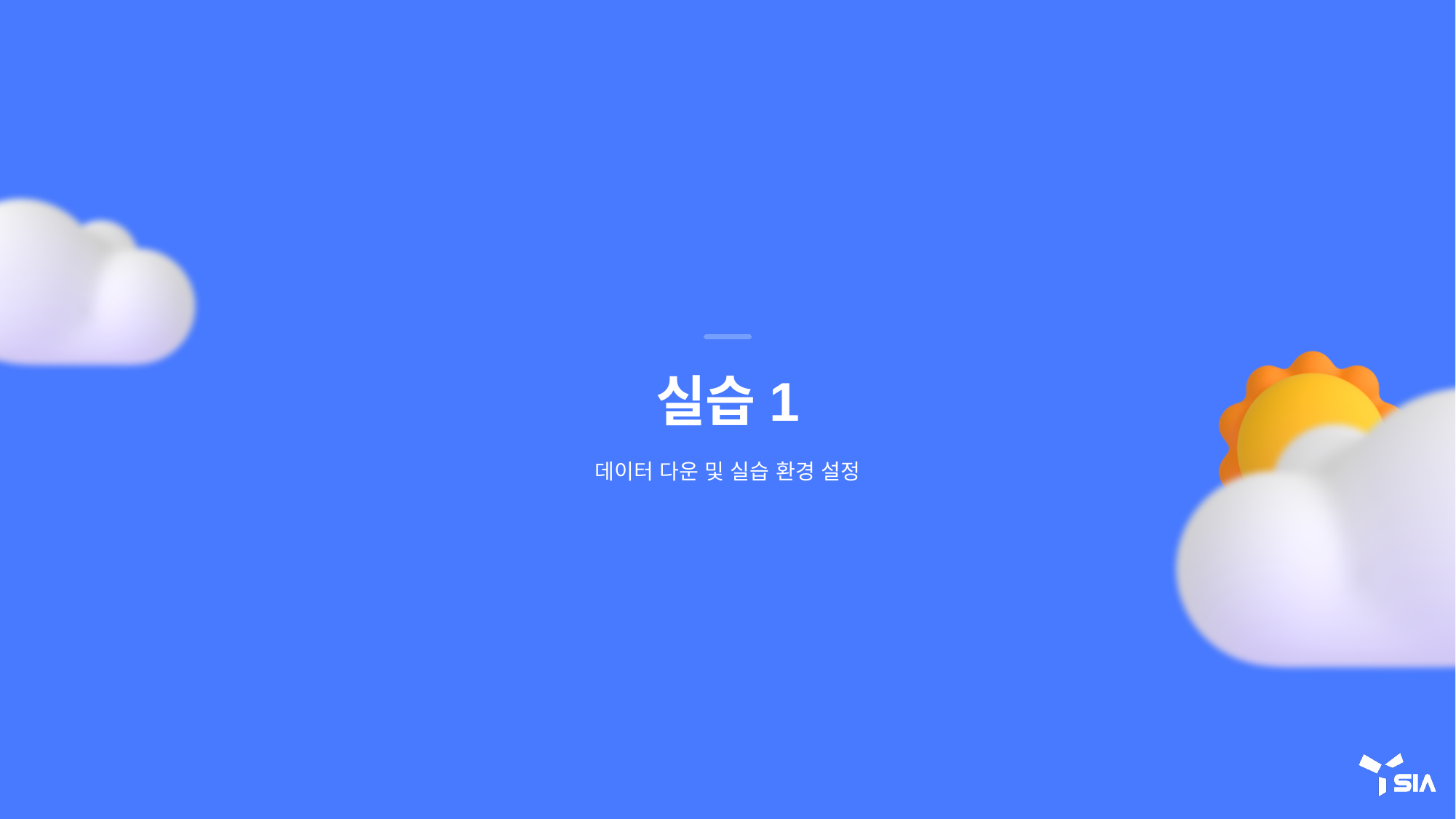

# 실습1
데이터 다운 및 실습 환경 설정